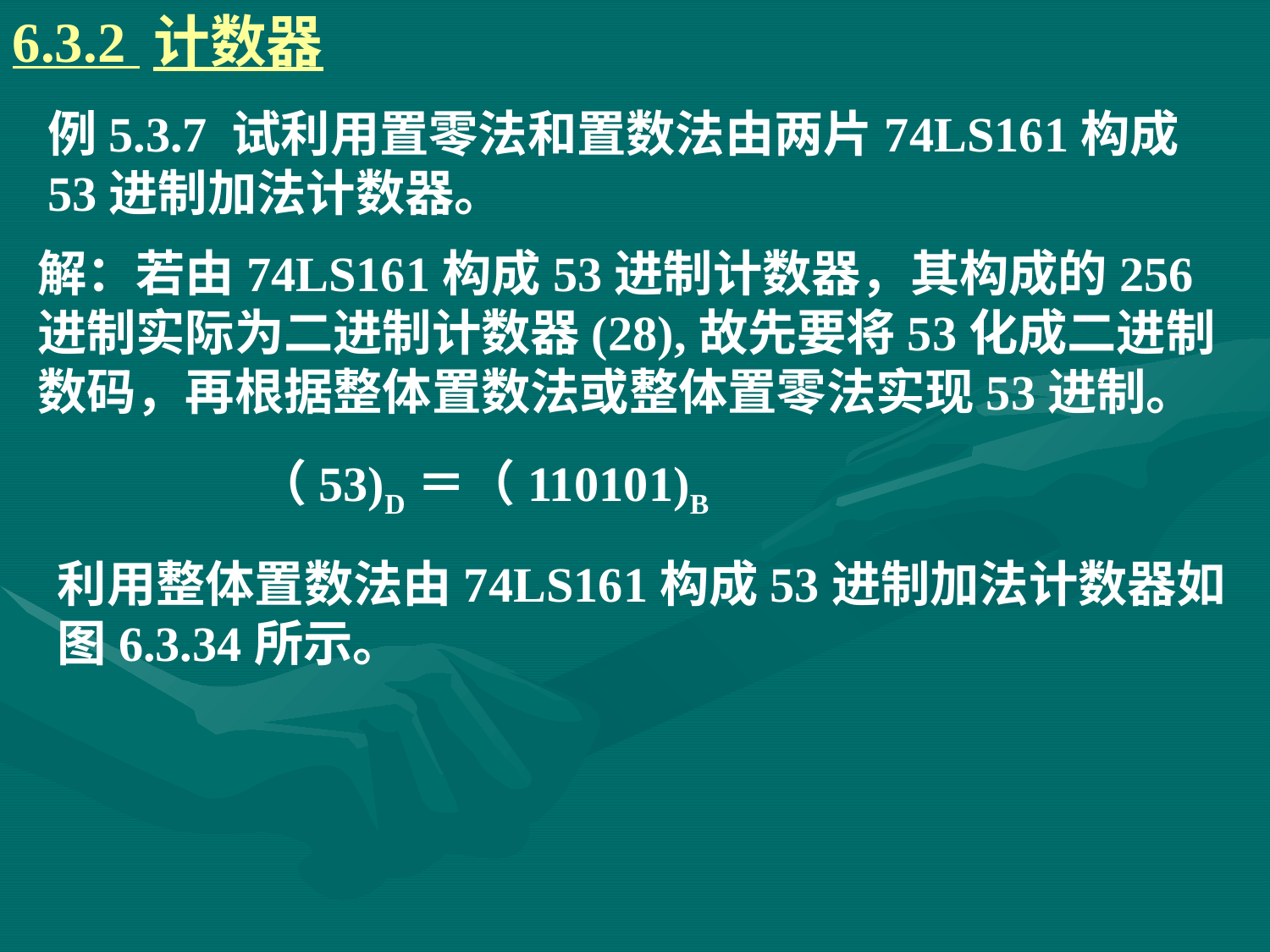

6.3.2 计数器
# 例5.3.7 试利用置零法和置数法由两片74LS161构成53进制加法计数器。
解：若由74LS161构成53进制计数器，其构成的256进制实际为二进制计数器(28),故先要将53化成二进制数码，再根据整体置数法或整体置零法实现53进制。
（53)D＝（110101)B
利用整体置数法由74LS161构成53进制加法计数器如图6.3.34所示。